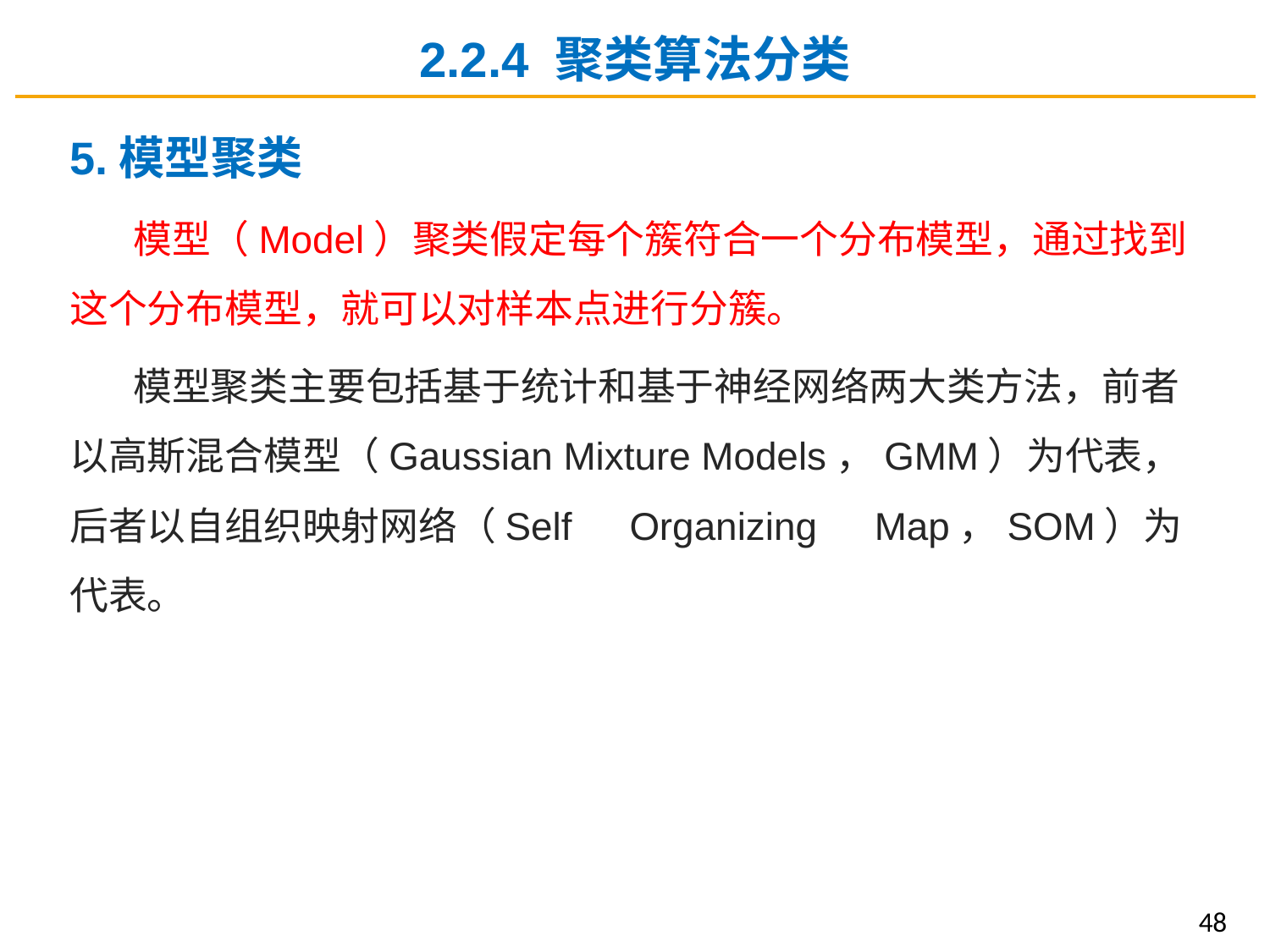

2.2.4 聚类算法分类
5.模型聚类
模型（Model）聚类假定每个簇符合一个分布模型，通过找到这个分布模型，就可以对样本点进行分簇。
模型聚类主要包括基于统计和基于神经网络两大类方法，前者以高斯混合模型（Gaussian Mixture Models，GMM）为代表，后者以自组织映射网络（Self　Organizing　Map，SOM）为代表。
48